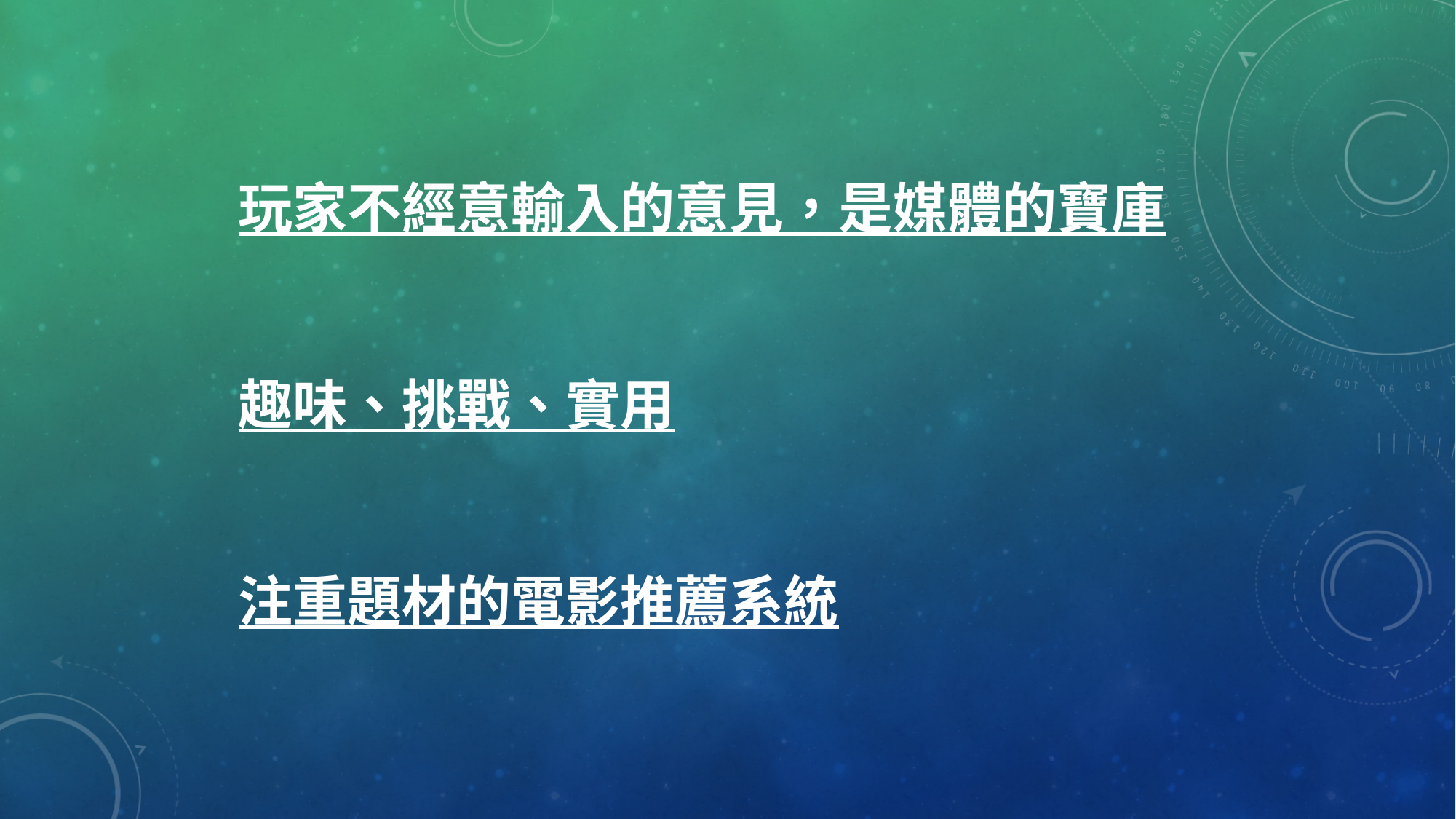

# 玩家不經意輸入的意見，是媒體的寶庫 趣味、挑戰、實用 注重題材的電影推薦系統